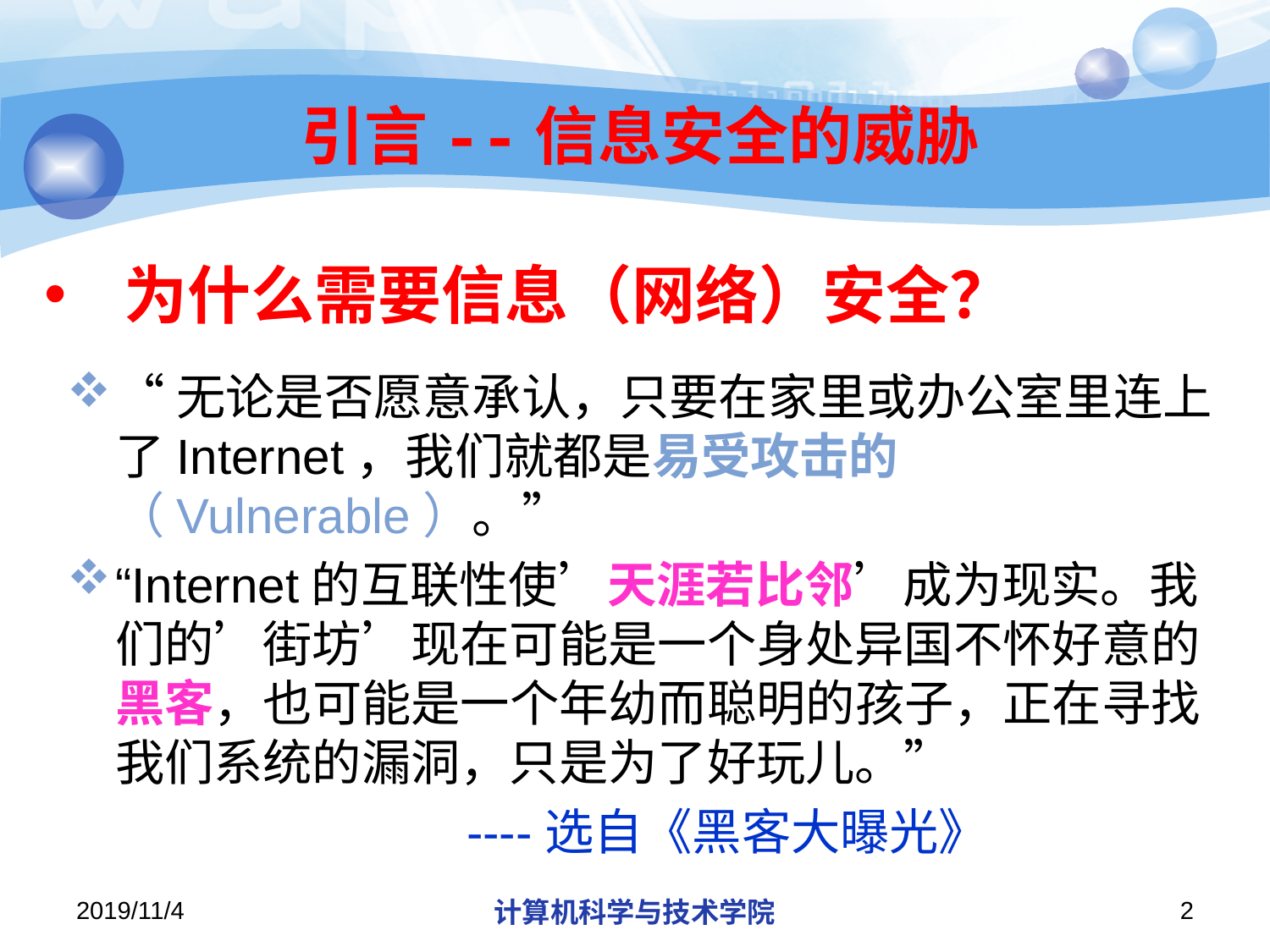

引言--信息安全的威胁
# 为什么需要信息（网络）安全？
“无论是否愿意承认，只要在家里或办公室里连上了Internet，我们就都是易受攻击的（Vulnerable）。”
“Internet的互联性使’天涯若比邻’成为现实。我们的’街坊’现在可能是一个身处异国不怀好意的黑客，也可能是一个年幼而聪明的孩子，正在寻找我们系统的漏洞，只是为了好玩儿。”
                             ----选自《黑客大曝光》
2019/11/4
计算机科学与技术学院
2